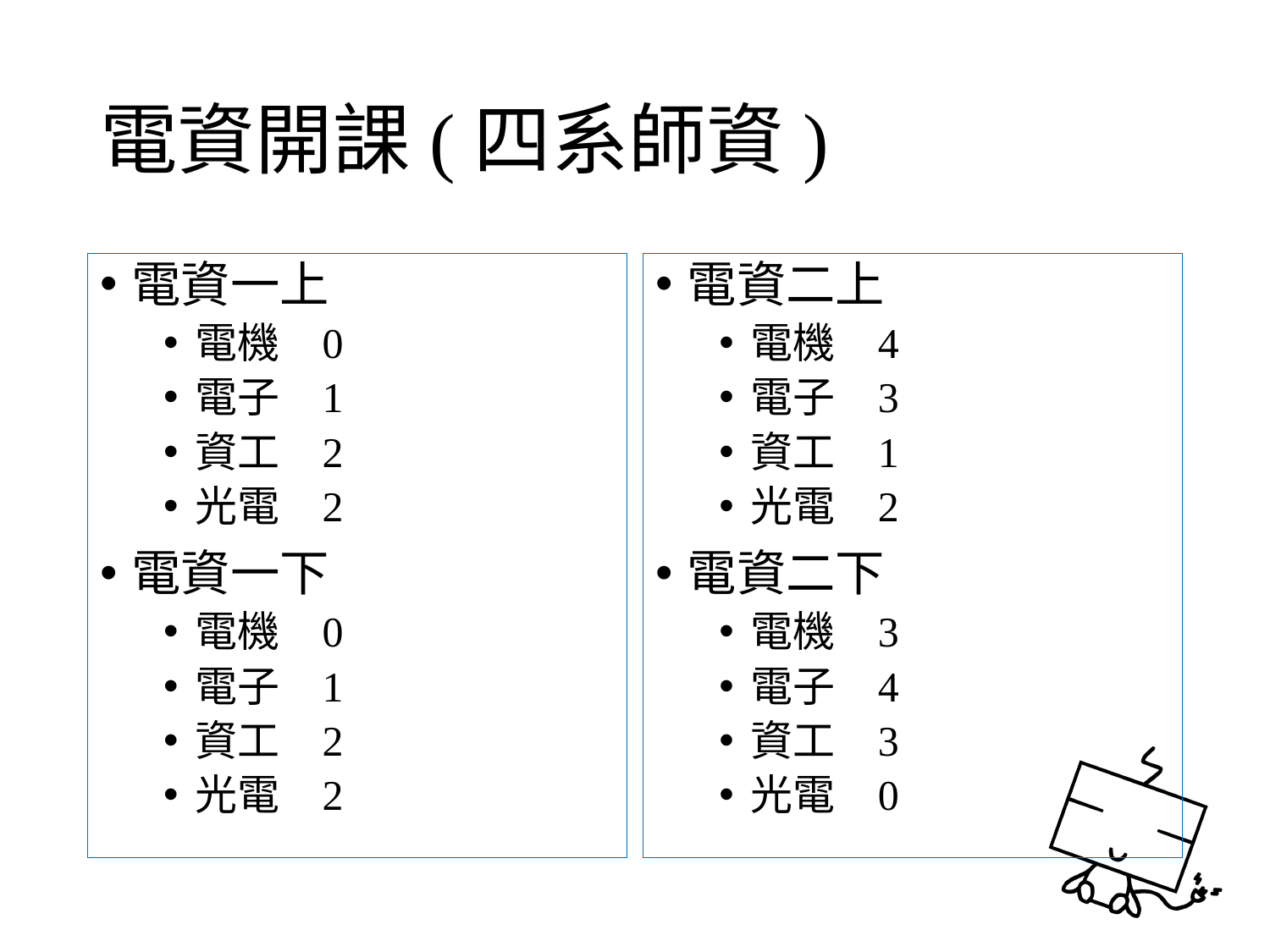

# 電資開課(四系師資)
電資一上
電機	0
電子	1
資工	2
光電	2
電資一下
電機	0
電子	1
資工	2
光電	2

電資二上
電機	4
電子	3
資工	1
光電	2
電資二下
電機	3
電子	4
資工	3
光電	0